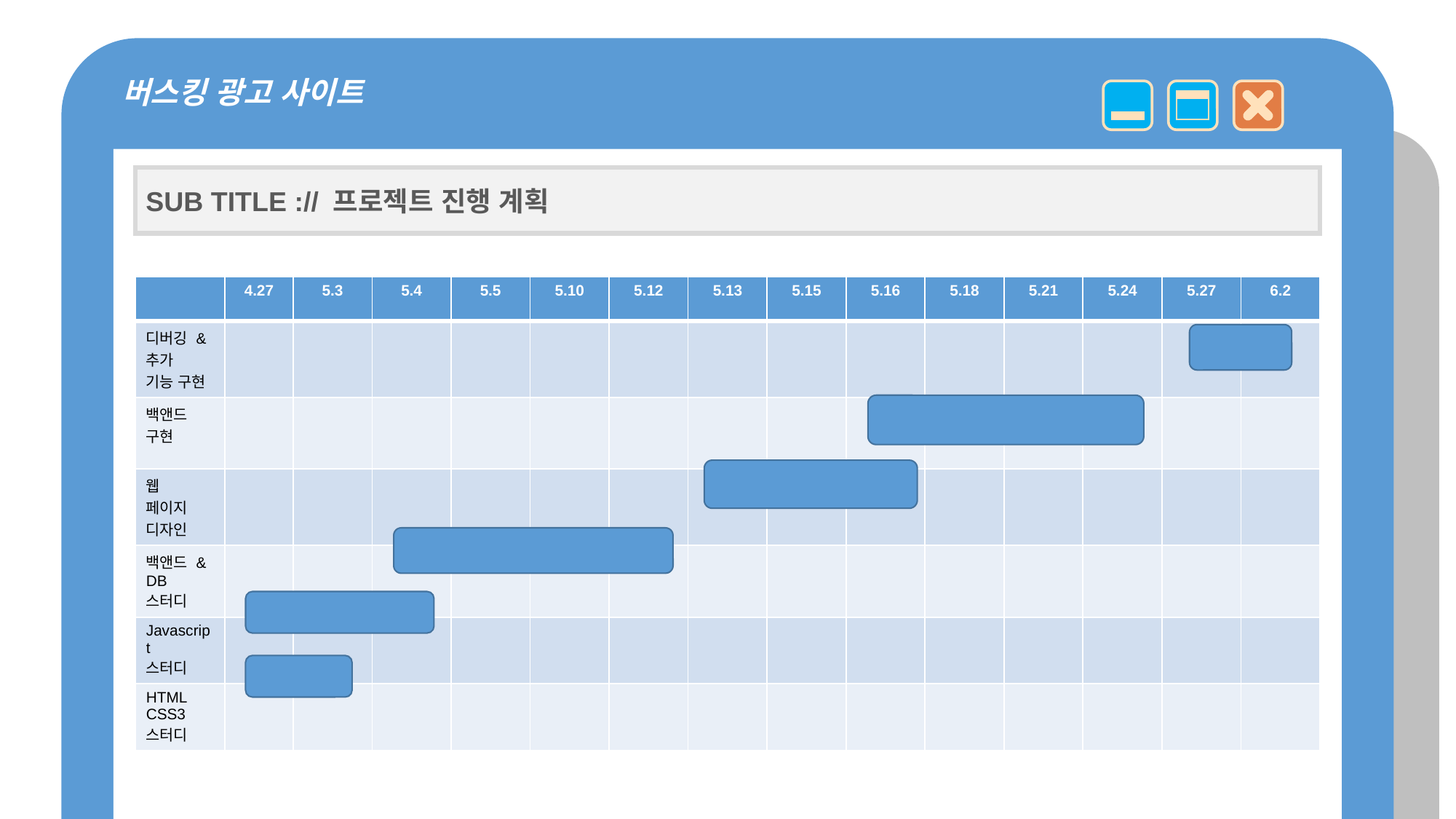

버스킹 광고 사이트

15.00
SUB TITLE :// 프로젝트 진행 계획
|  | 4.27 | 5.3 | 5.4 | 5.5 | 5.10 | 5.12 | 5.13 | 5.15 | 5.16 | 5.18 | 5.21 | 5.24 | 5.27 | 6.2 |
| --- | --- | --- | --- | --- | --- | --- | --- | --- | --- | --- | --- | --- | --- | --- |
| 디버깅 & 추가 기능 구현 |  |  |  |  |  |  |  |  |  |  |  |  |  |  |
| 백앤드 구현 |  |  |  |  |  |  |  |  |  |  |  |  |  |  |
| 웹 페이지 디자인 |  |  |  |  |  |  |  |  |  |  |  |  |  |  |
| 백앤드 & DB 스터디 |  |  |  |  |  |  |  |  |  |  |  |  |  |  |
| Javascript 스터디 |  |  |  |  |  |  |  |  |  |  |  |  |  |  |
| HTML CSS3 스터디 |  |  |  |  |  |  |  |  |  |  |  |  |  |  |